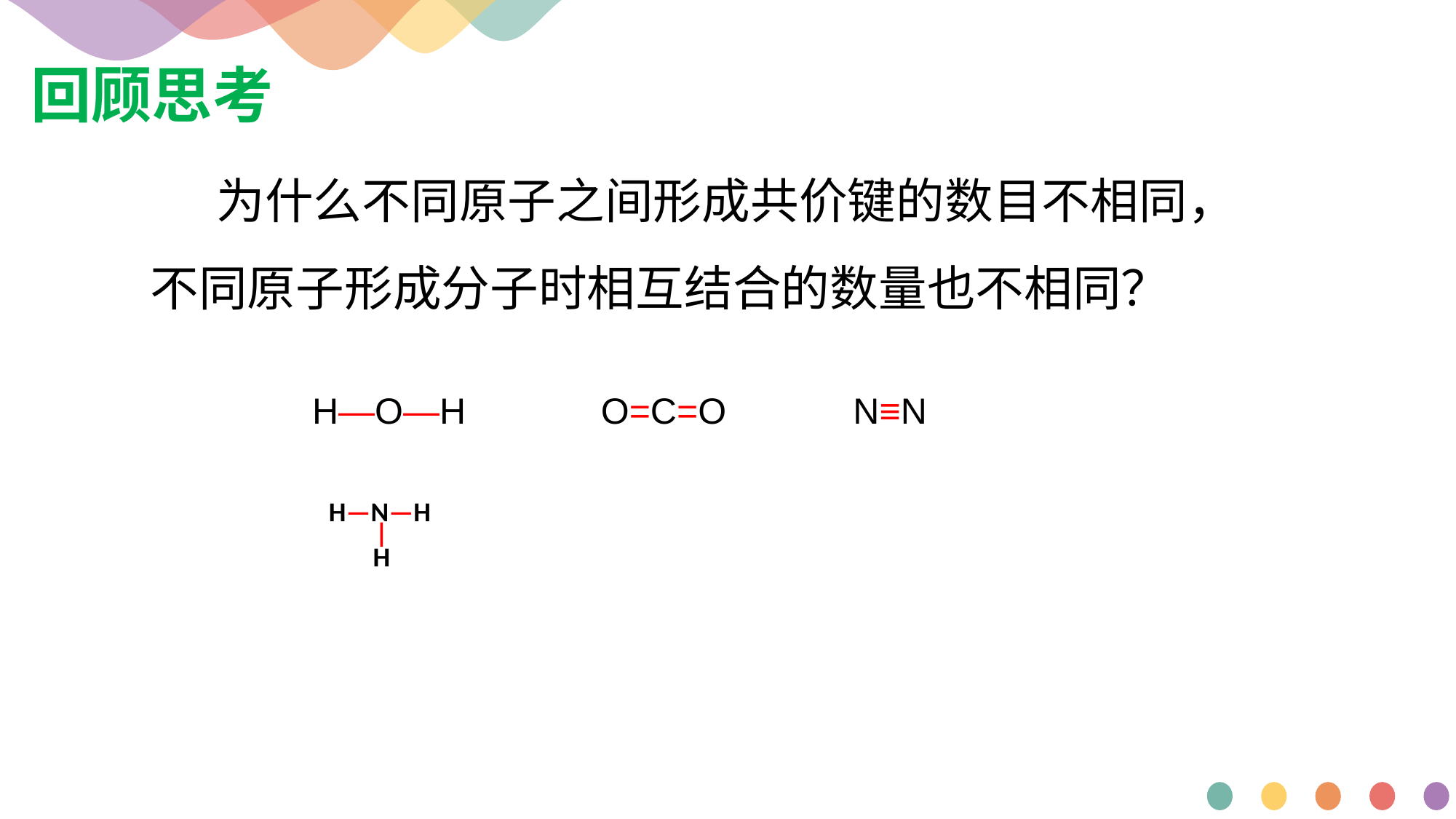

回顾思考
     为什么不同原子之间形成共价键的数目不相同，不同原子形成分子时相互结合的数量也不相同？
H—O—H
O=C=O
N≡N
H—N—H
|
H